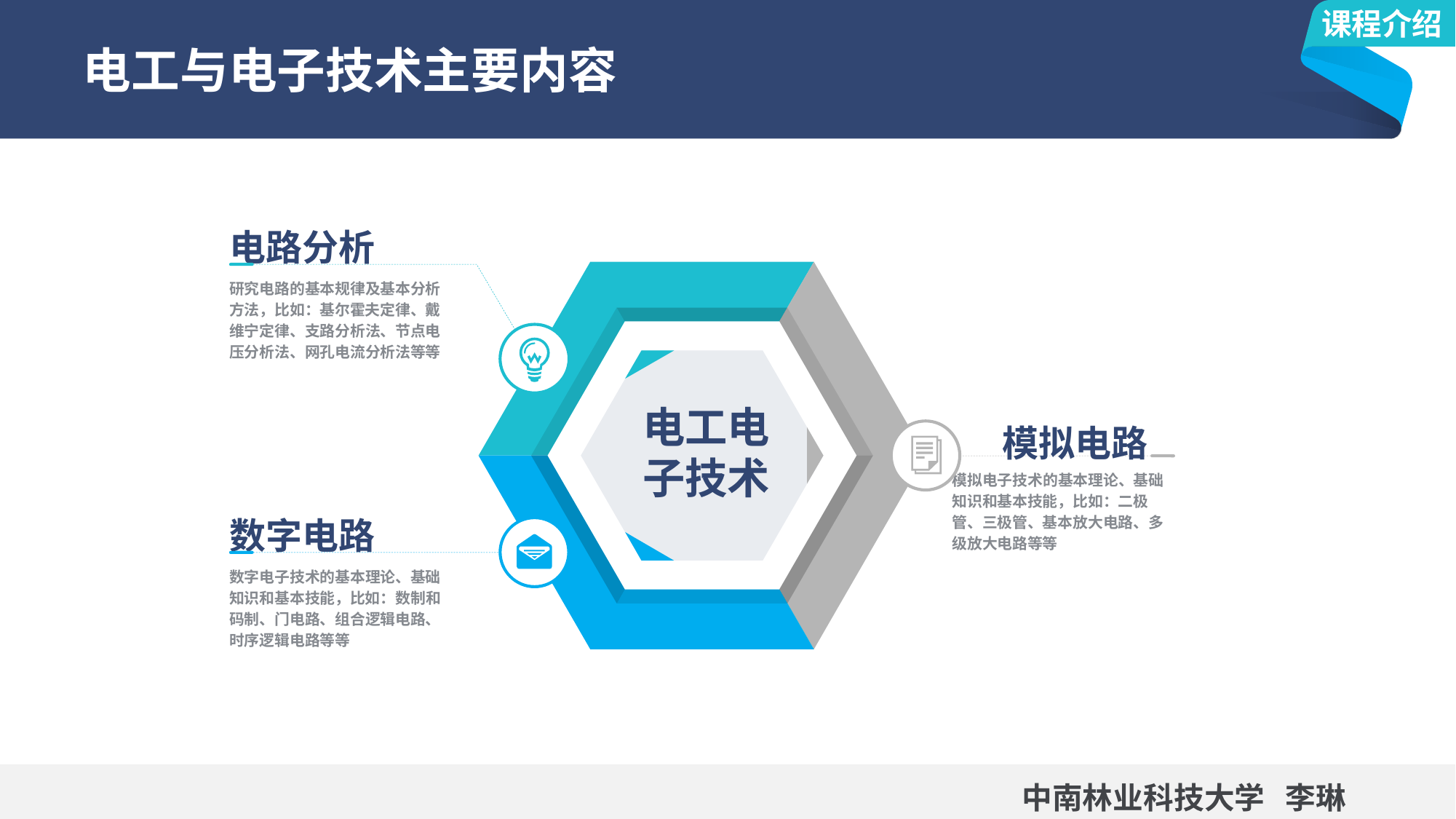

课程介绍
# 电工与电子技术主要内容
电路分析

研究电路的基本规律及基本分析方法，比如：基尔霍夫定律、戴维宁定律、支路分析法、节点电压分析法、网孔电流分析法等等

电工电子技术

模拟电路

模拟电子技术的基本理论、基础知识和基本技能，比如：二极管、三极管、基本放大电路、多级放大电路等等
数字电路

数字电子技术的基本理论、基础知识和基本技能，比如：数制和码制、门电路、组合逻辑电路、时序逻辑电路等等
中南林业科技大学   李琳